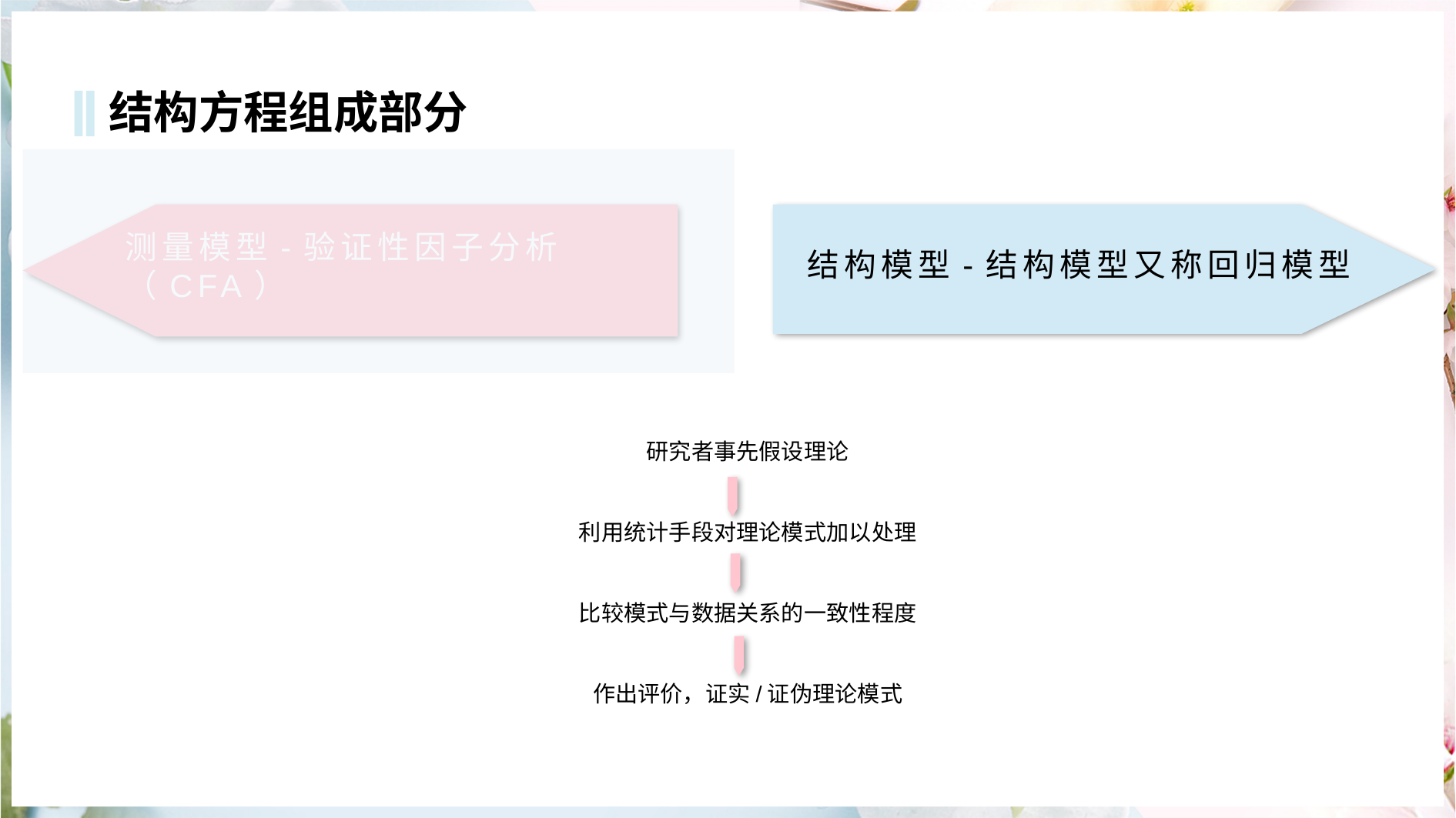

结构方程组成部分

测量模型-验证性因子分析（CFA）
结构模型-结构模型又称回归模型

研究者事先假设理论

利用统计手段对理论模式加以处理

比较模式与数据关系的一致性程度

作出评价，证实/证伪理论模式